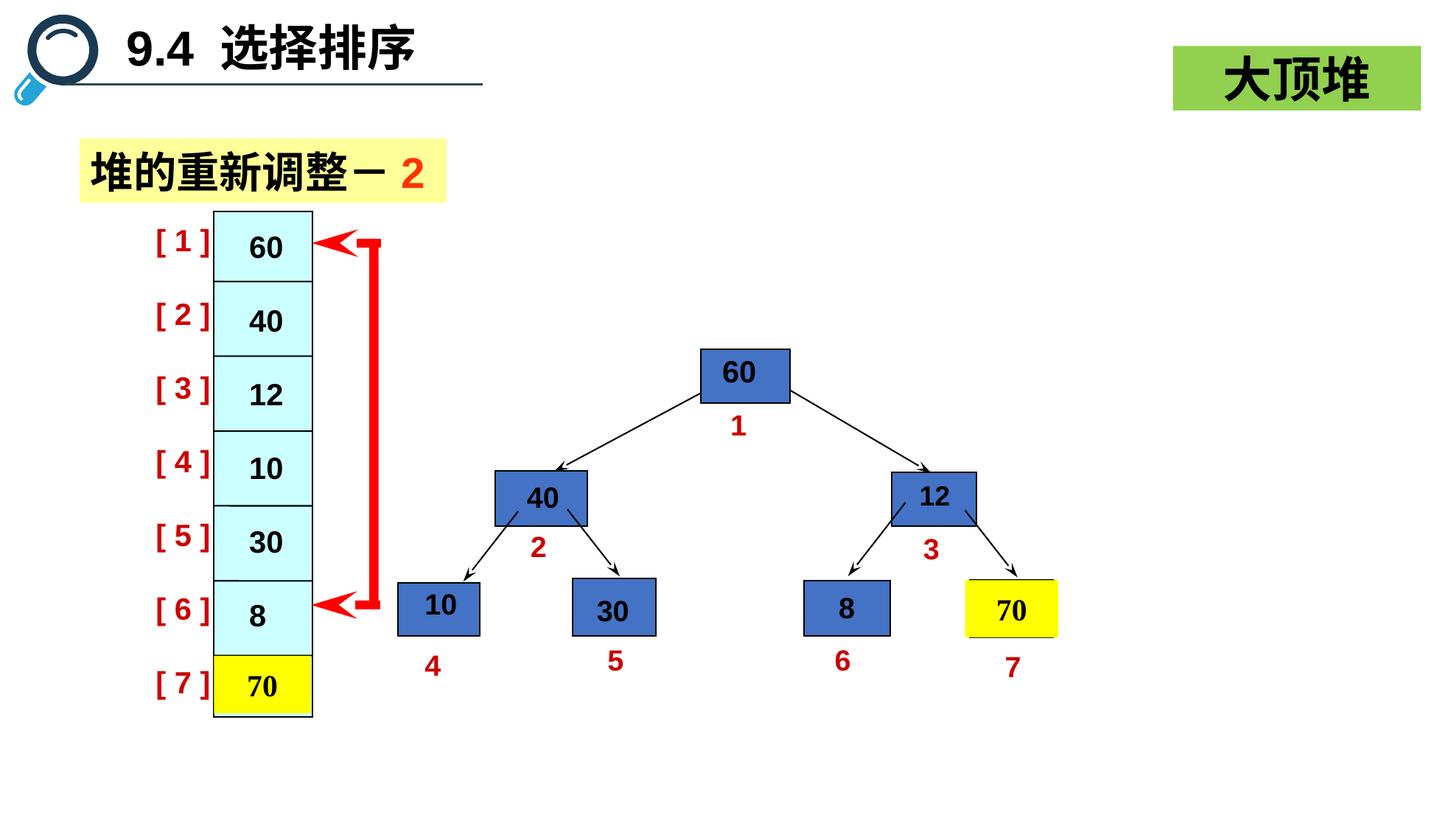

9.4 选择排序
大顶堆
堆的重新调整－2

[ 1 ]

[ 2 ]

[ 3 ]

[ 4 ]

[ 5 ]

[ 6 ]

[ 7 ]
60

40

12

10

30

8

10

60

 1

 40

 12

 2
 3
 30

70

10

4

10

 7
 8
 5
  6

70